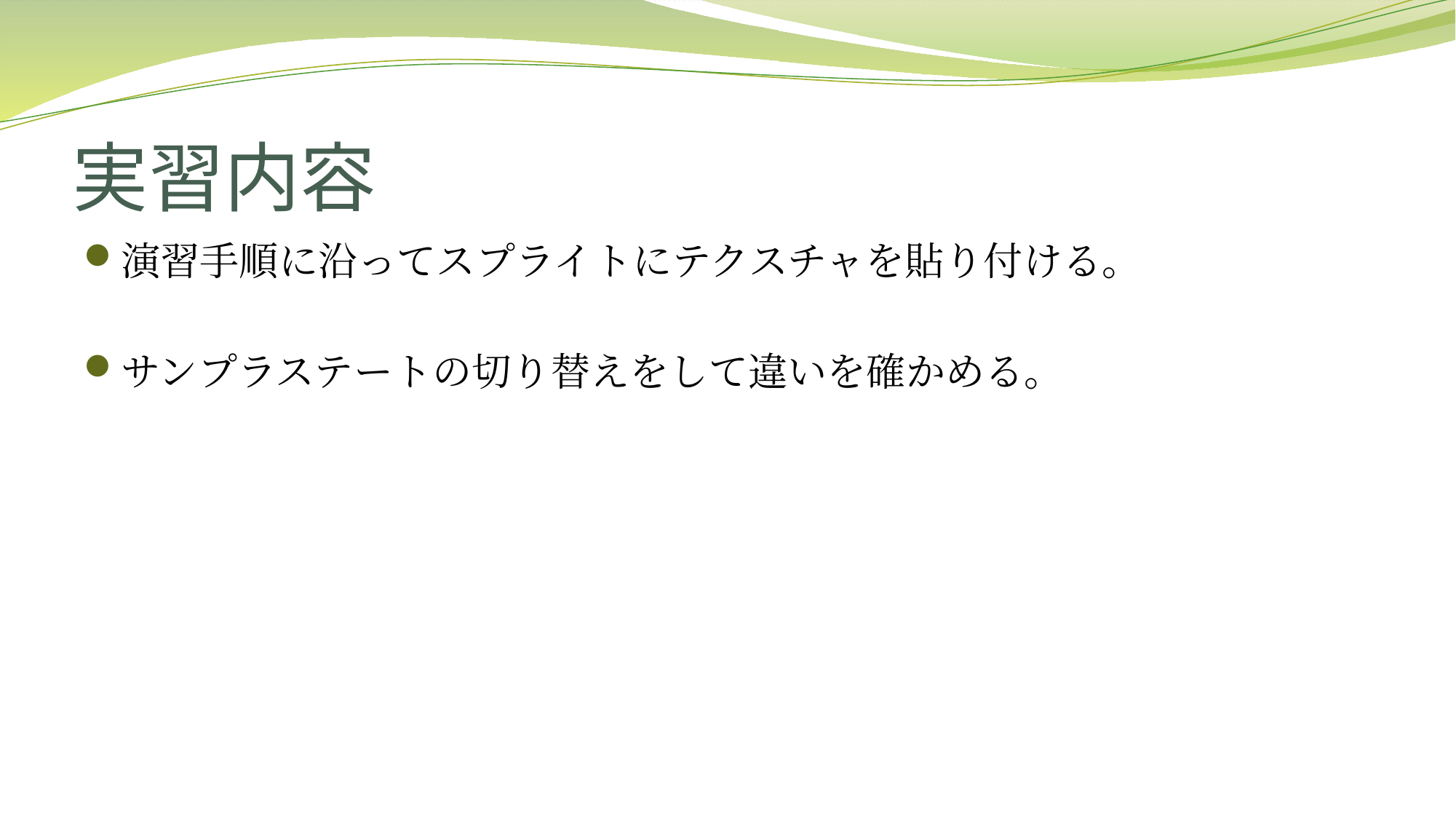

# 実習内容
演習手順に沿ってスプライトにテクスチャを貼り付ける。

サンプラステートの切り替えをして違いを確かめる。